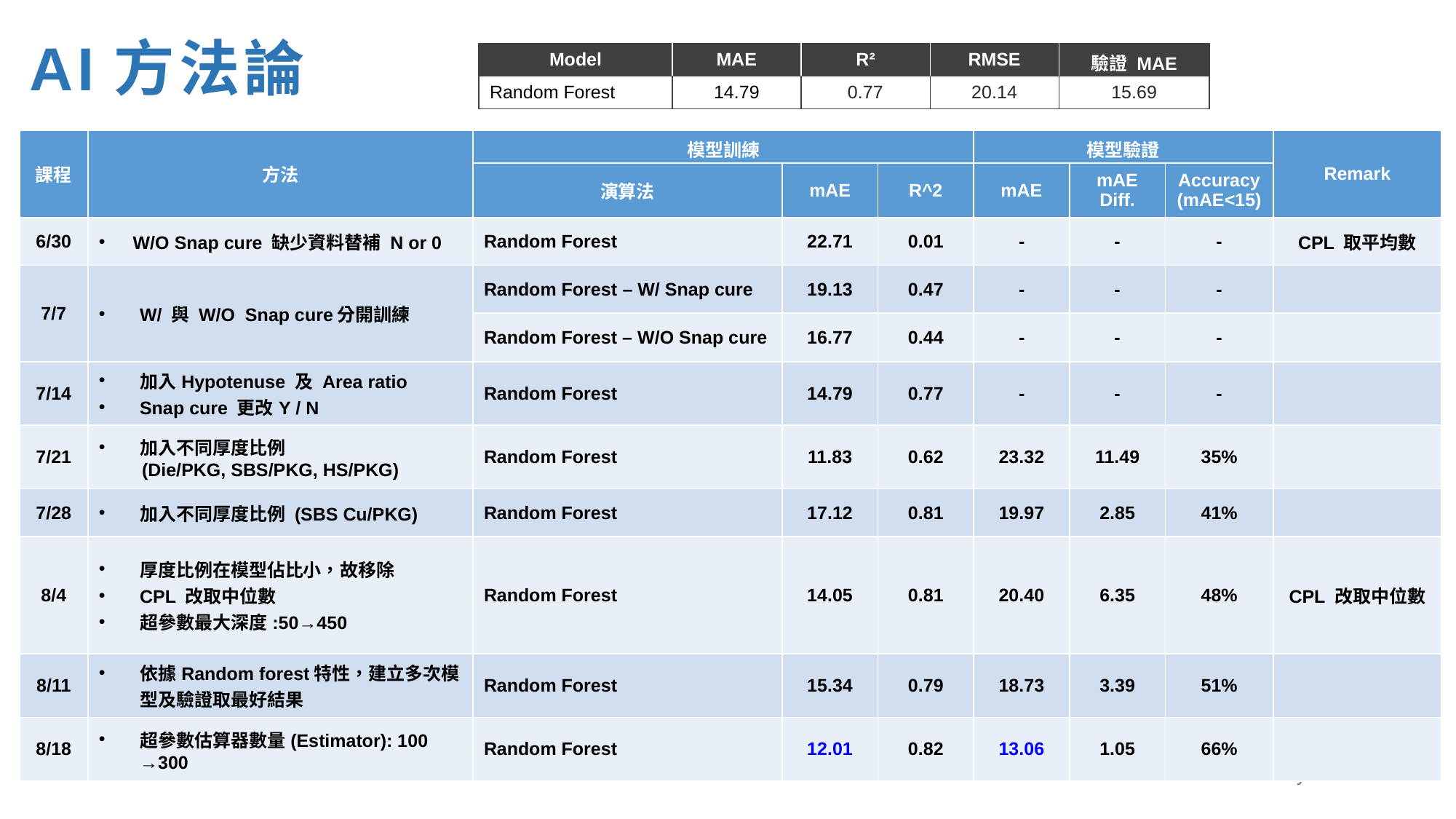

AI方法論
| Model | MAE | R² | RMSE | 驗證 MAE |
| --- | --- | --- | --- | --- |
| Random Forest | 14.79 | 0.77 | 20.14 | 15.69 |
| 課程 | 方法 | 模型訓練 |  |  | 模型驗證 |  |  | Remark |
| --- | --- | --- | --- | --- | --- | --- | --- | --- |
|  |  | 演算法 | mAE | R^2 | mAE | mAE Diff. | Accuracy (mAE<15) |  |
| 6/30 | W/O Snap cure 缺少資料替補 N or 0 | Random Forest | 22.71 | 0.01 | - | - | - | CPL 取平均數 |
| 7/7 | W/ 與 W/O Snap cure分開訓練 | Random Forest – W/ Snap cure | 19.13 | 0.47 | - | - | - |  |
|  |  | Random Forest – W/O Snap cure | 16.77 | 0.44 | - | - | - |  |
| 7/14 | 加入Hypotenuse 及 Area ratio Snap cure 更改Y / N | Random Forest | 14.79 | 0.77 | - | - | - |  |
| 7/21 | 加入不同厚度比例 (Die/PKG, SBS/PKG, HS/PKG) | Random Forest | 11.83 | 0.62 | 23.32 | 11.49 | 35% |  |
| 7/28 | 加入不同厚度比例 (SBS Cu/PKG) | Random Forest | 17.12 | 0.81 | 19.97 | 2.85 | 41% |  |
| 8/4 | 厚度比例在模型佔比小，故移除 CPL 改取中位數 超參數最大深度:50→450 | Random Forest | 14.05 | 0.81 | 20.40 | 6.35 | 48% | CPL 改取中位數 |
| 8/11 | 依據Random forest特性，建立多次模型及驗證取最好結果 | Random Forest | 15.34 | 0.79 | 18.73 | 3.39 | 51% |  |
| 8/18 | 超參數估算器數量(Estimator): 100 →300 | Random Forest | 12.01 | 0.82 | 13.06 | 1.05 | 66% |  |